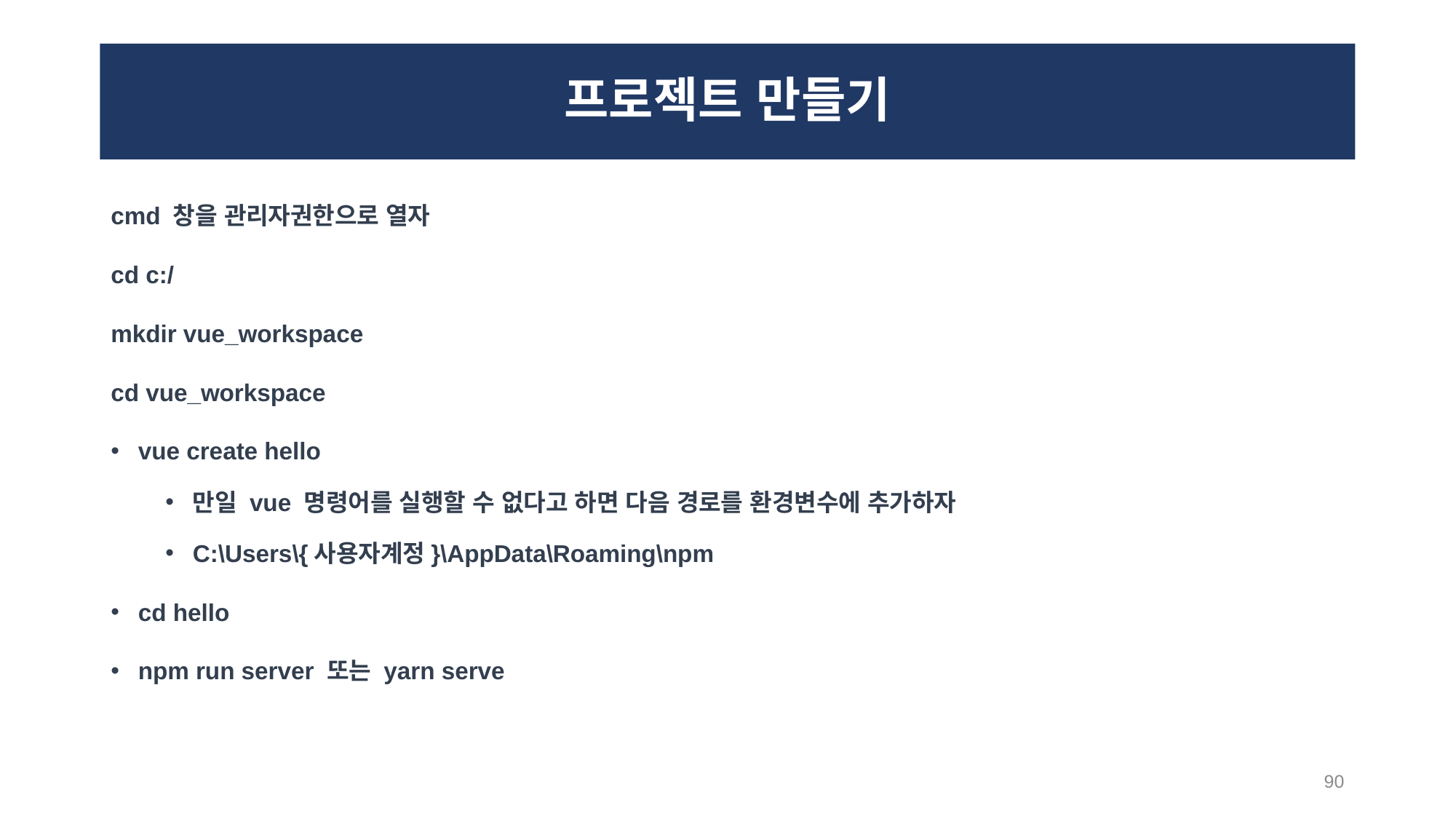

# 프로젝트 만들기
cmd 창을 관리자권한으로 열자
cd c:/
mkdir vue_workspace
cd vue_workspace
vue create hello
만일 vue 명령어를 실행할 수 없다고 하면 다음 경로를 환경변수에 추가하자
C:\Users\{사용자계정}\AppData\Roaming\npm
cd hello
npm run server 또는 yarn serve
90